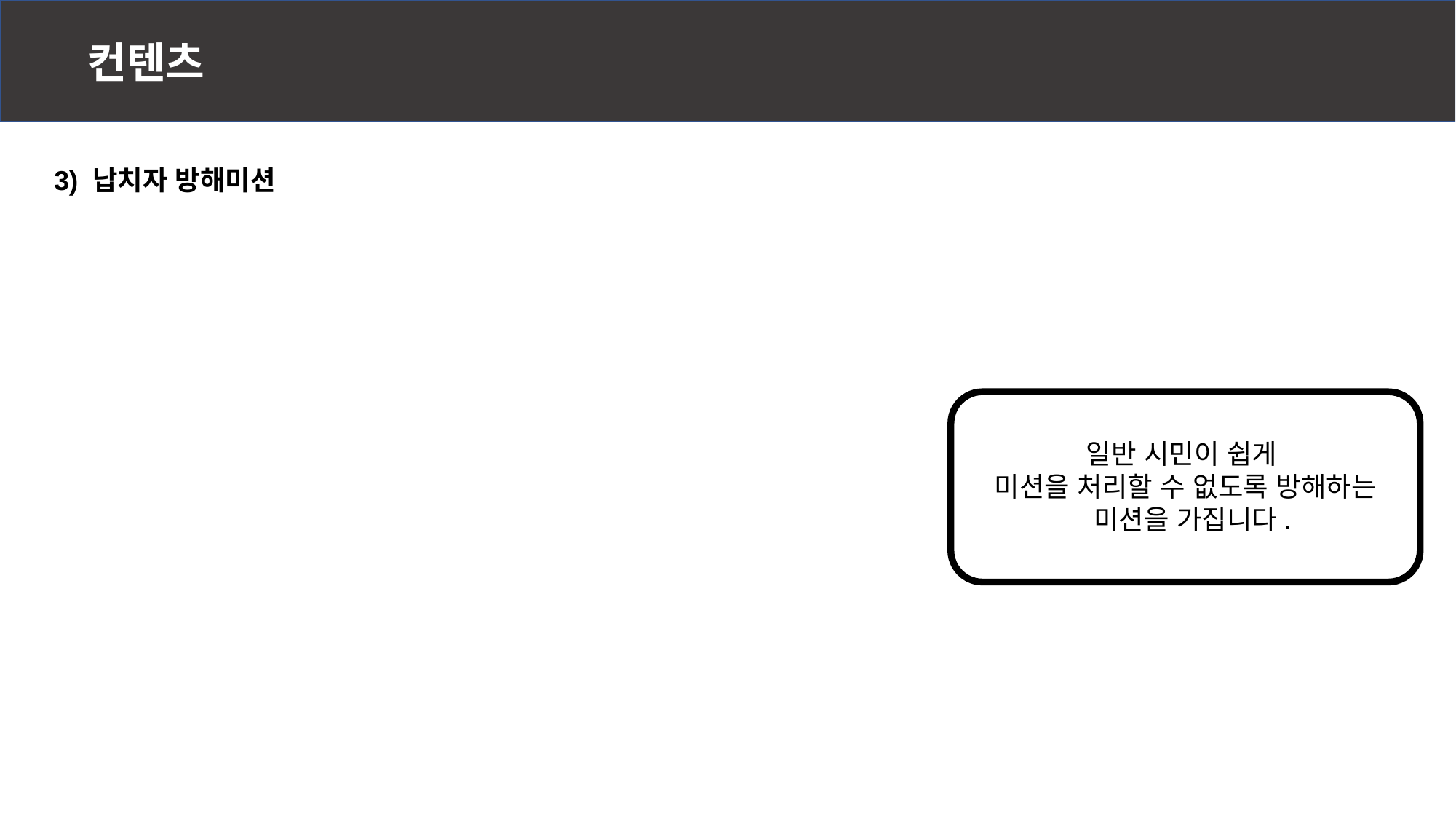

컨텐츠
3) 납치자 방해미션

일반 시민이 쉽게
미션을 처리할 수 없도록 방해하는
 미션을 가집니다.